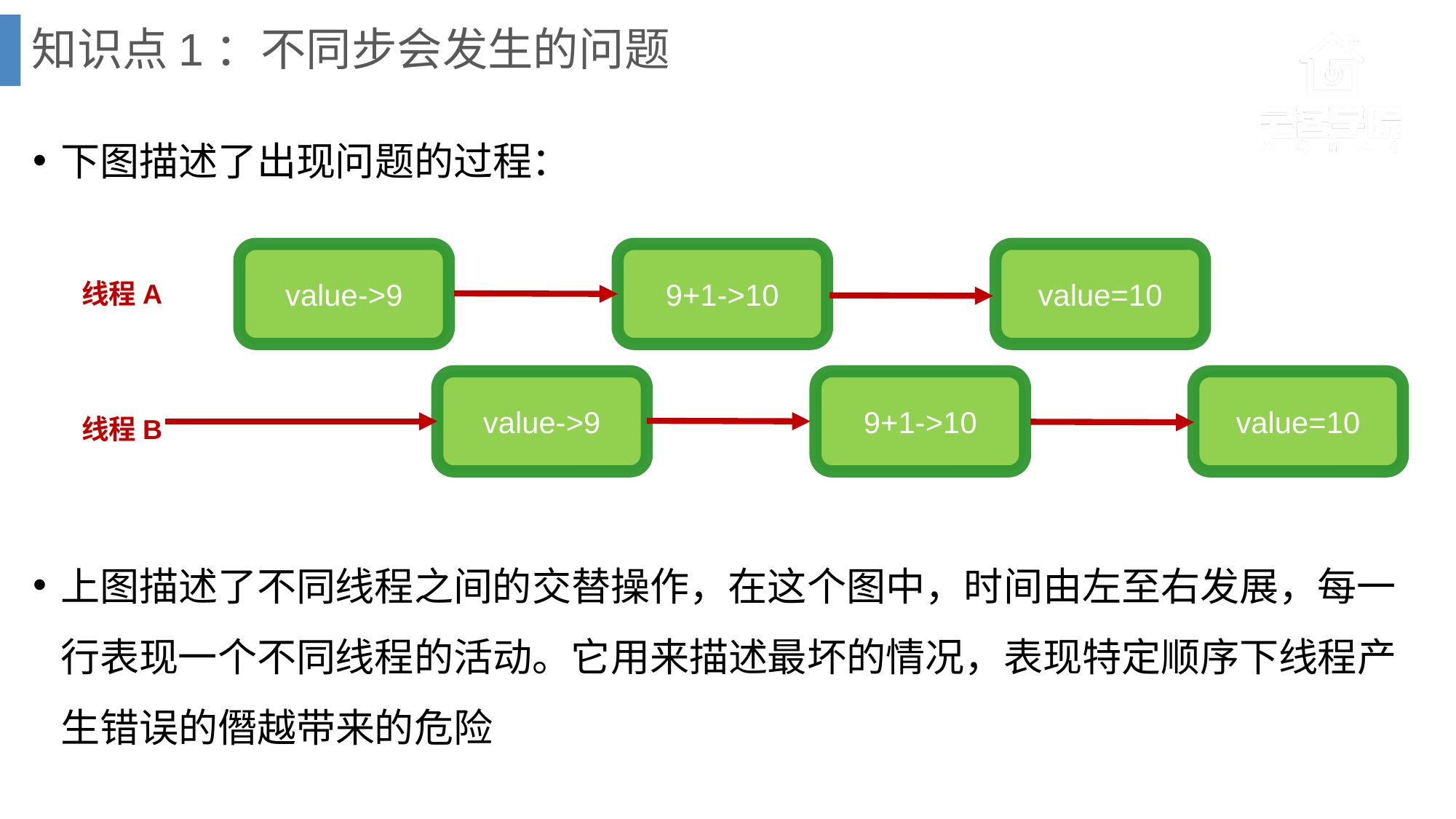

# 知识点1：不同步会发生的问题
下图描述了出现问题的过程：

上图描述了不同线程之间的交替操作，在这个图中，时间由左至右发展，每一行表现一个不同线程的活动。它用来描述最坏的情况，表现特定顺序下线程产生错误的僭越带来的危险
value=10
value->9
9+1->10
线程A
value=10
value->9
9+1->10
线程B